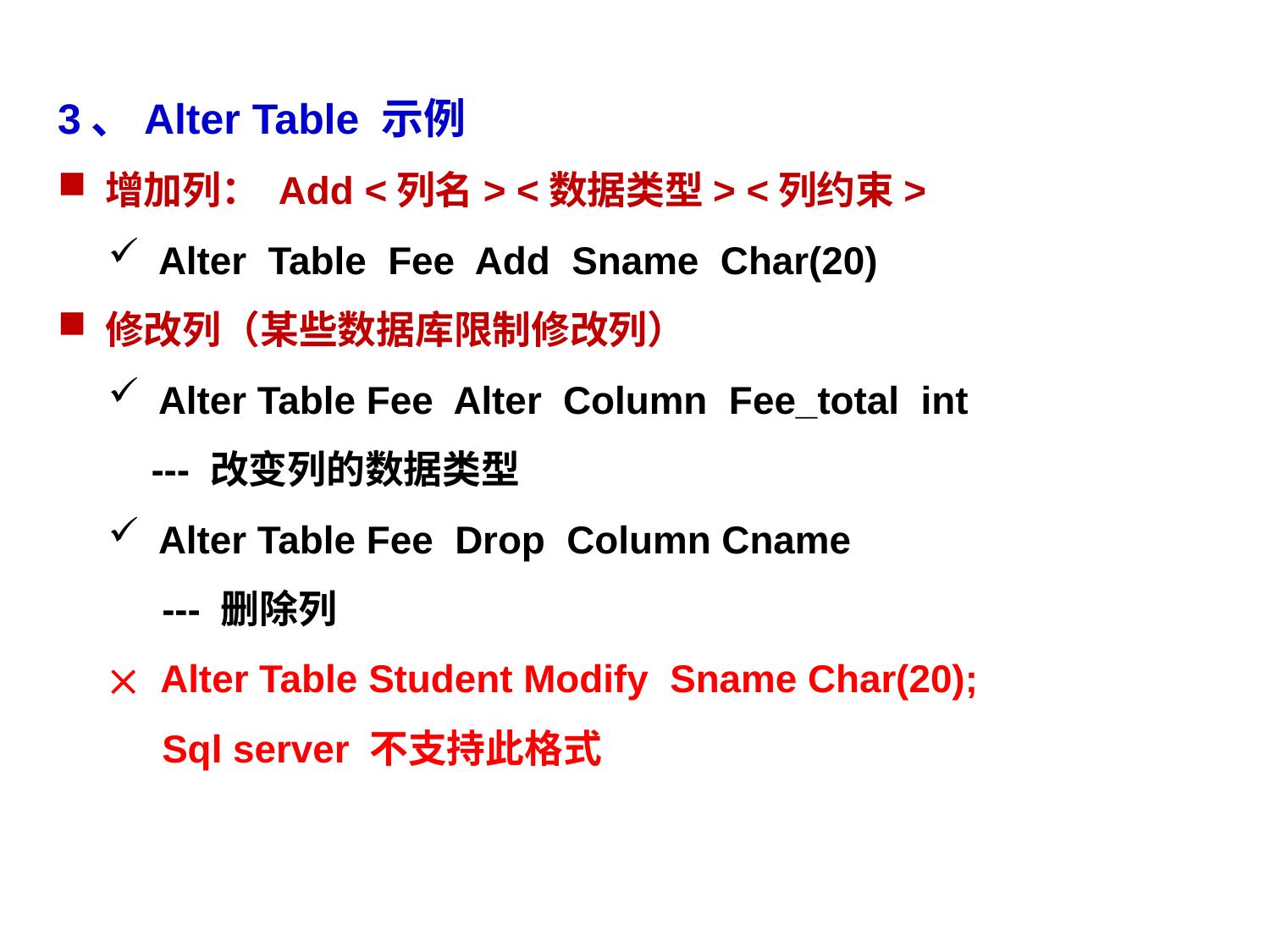

3、Alter Table 示例
增加列： Add <列名> <数据类型> <列约束>
Alter  Table  Fee  Add  Sname  Char(20)
修改列（某些数据库限制修改列）
Alter Table Fee  Alter  Column  Fee_total  int
    --- 改变列的数据类型
Alter Table Fee  Drop  Column Cname
     --- 删除列
×  Alter Table Student Modify  Sname Char(20);
     Sql server 不支持此格式